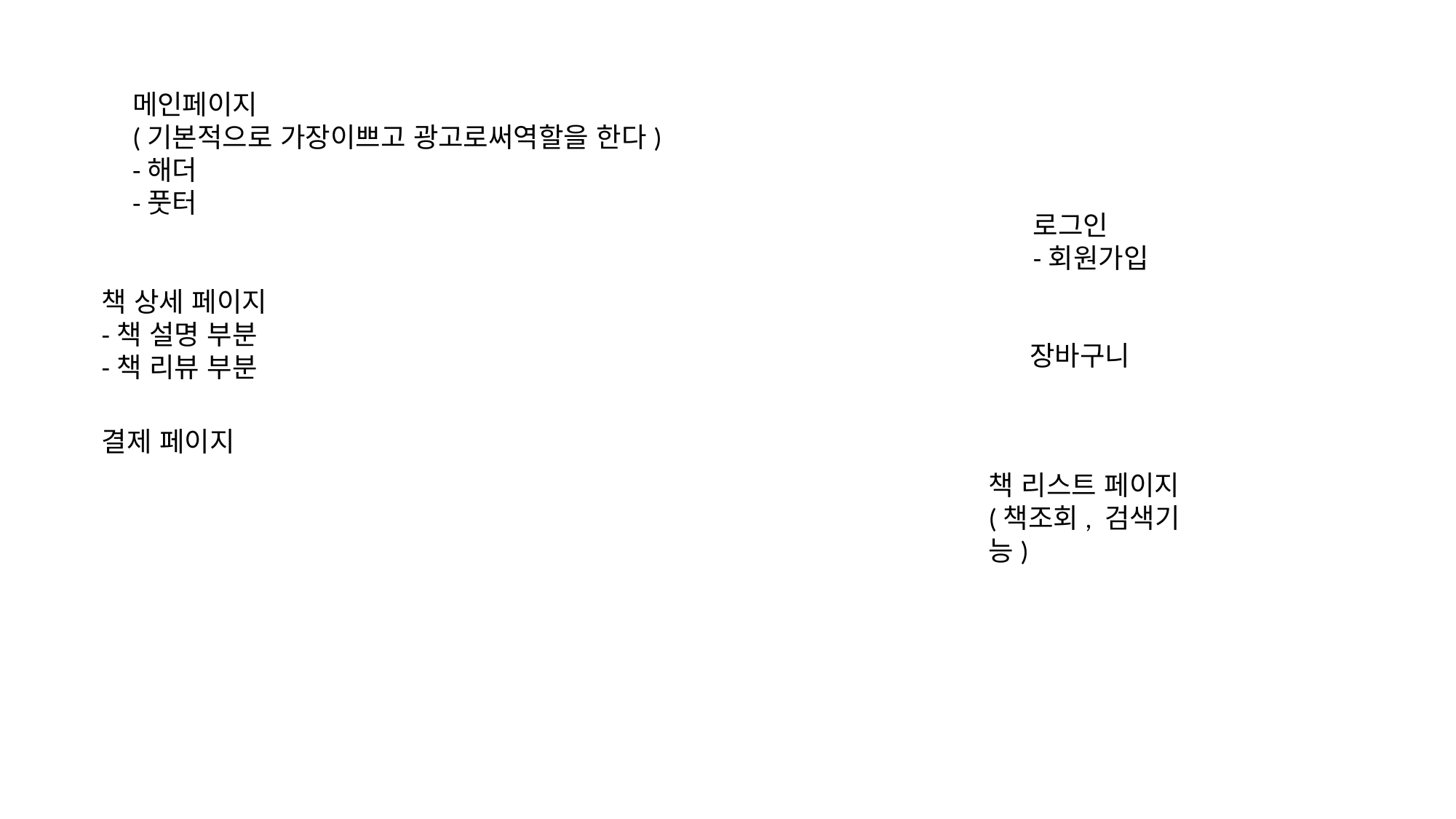

메인페이지
(기본적으로 가장이쁘고 광고로써역할을 한다)
-해더
-풋터
로그인
-회원가입
책 상세 페이지
-책 설명 부분
-책 리뷰 부분
장바구니
결제 페이지
책 리스트 페이지
(책조회, 검색기능)